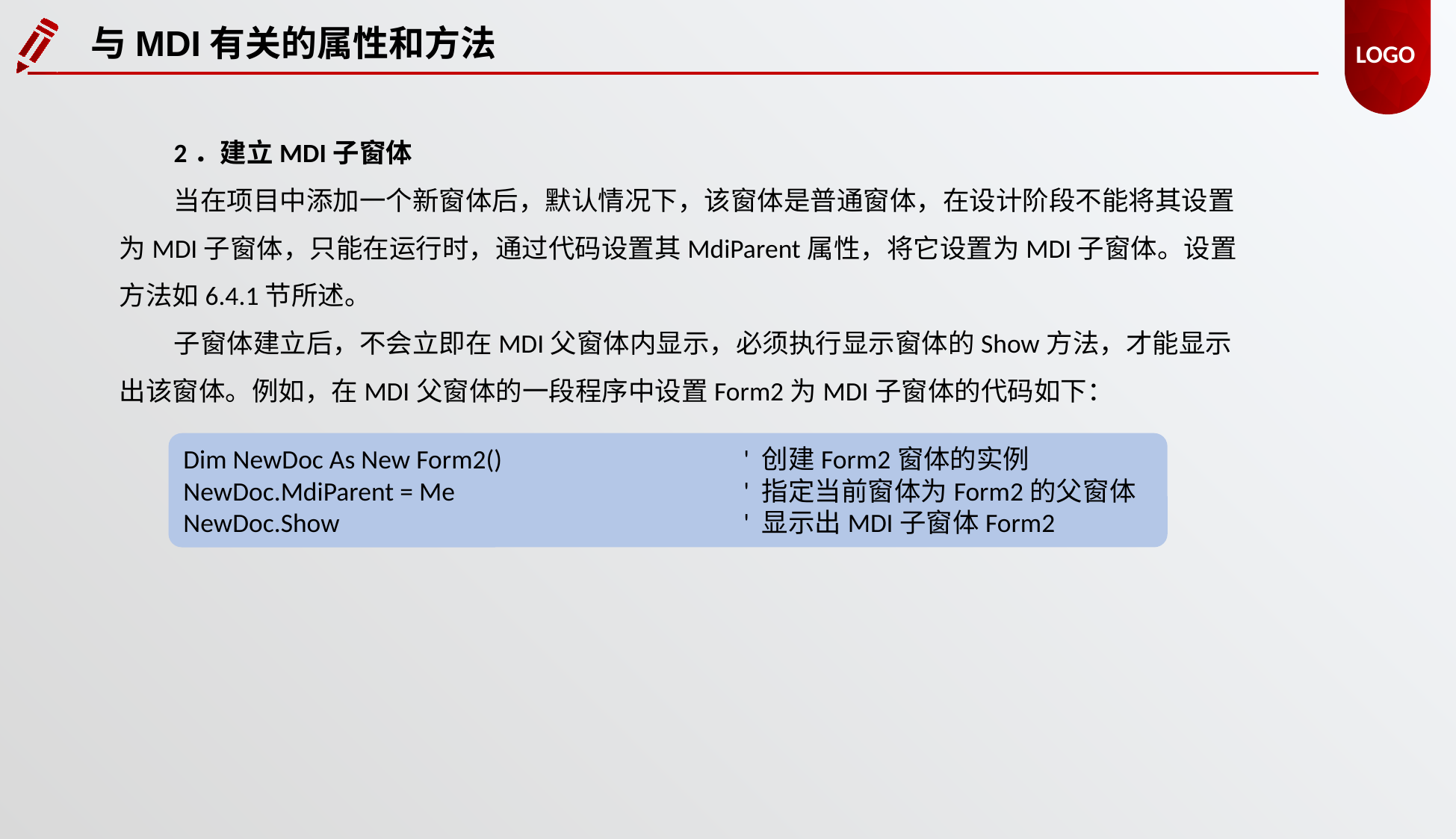

与MDI有关的属性和方法
2．建立MDI子窗体
当在项目中添加一个新窗体后，默认情况下，该窗体是普通窗体，在设计阶段不能将其设置为MDI子窗体，只能在运行时，通过代码设置其MdiParent属性，将它设置为MDI子窗体。设置方法如6.4.1节所述。
子窗体建立后，不会立即在MDI父窗体内显示，必须执行显示窗体的Show方法，才能显示出该窗体。例如，在MDI父窗体的一段程序中设置Form2为MDI子窗体的代码如下：
Dim NewDoc As New Form2()			' 创建Form2窗体的实例
NewDoc.MdiParent = Me			' 指定当前窗体为Form2的父窗体
NewDoc.Show				' 显示出MDI子窗体Form2